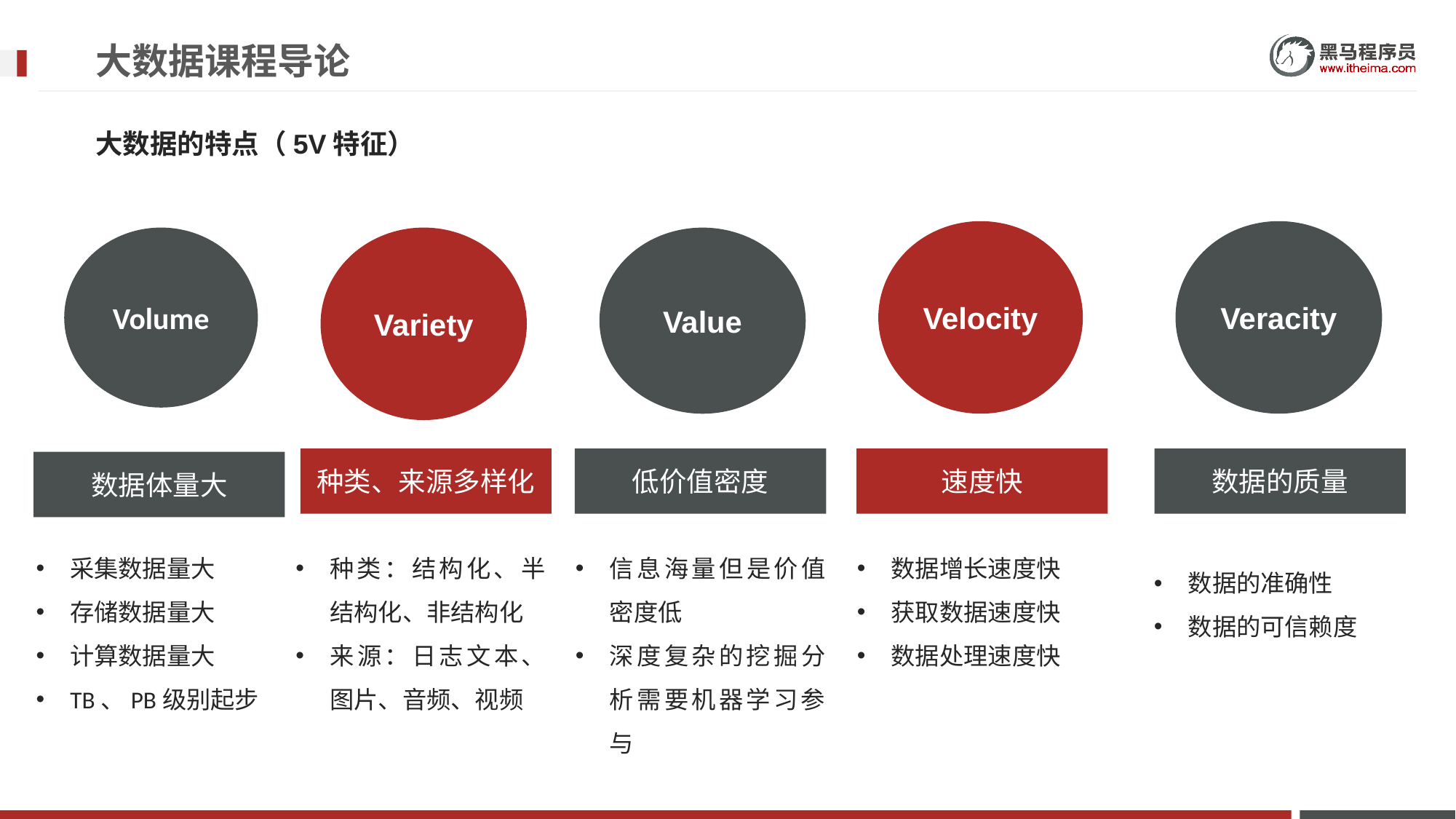

# 大数据课程导论
大数据的特点（5V特征）
Velocity
Veracity
Volume
Variety
Value
种类、来源多样化
低价值密度
速度快
数据的质量
数据体量大
采集数据量大
存储数据量大
计算数据量大
TB、PB级别起步

种类：结构化、半结构化、非结构化
来源：日志文本、图片、音频、视频

信息海量但是价值密度低
深度复杂的挖掘分析需要机器学习参与
数据增长速度快
获取数据速度快
数据处理速度快
数据的准确性
数据的可信赖度